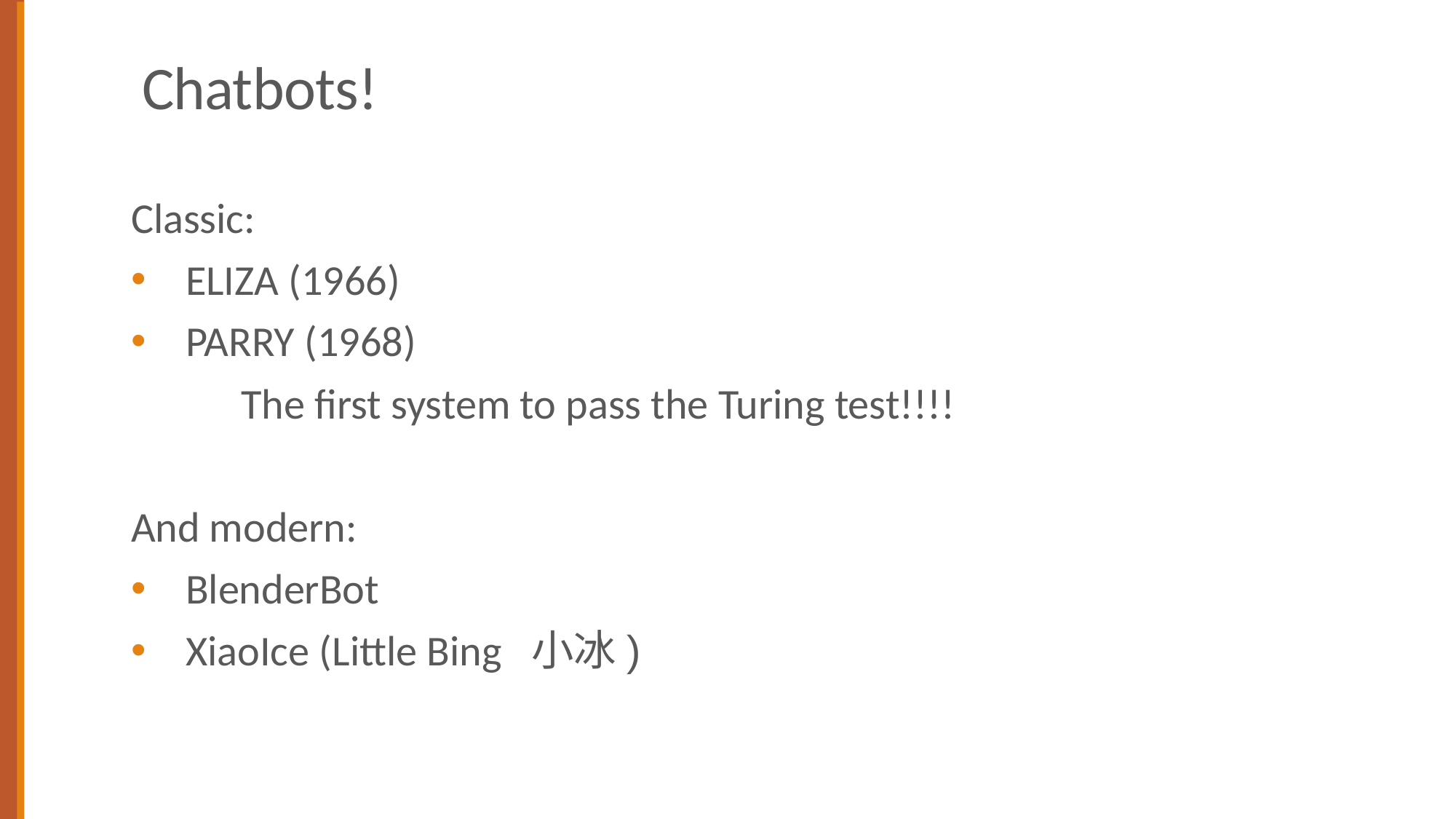

# Chatbots!
Classic:
ELIZA (1966)
PARRY (1968)
		The first system to pass the Turing test!!!!

And modern:
BlenderBot
XiaoIce (Little Bing  小冰)